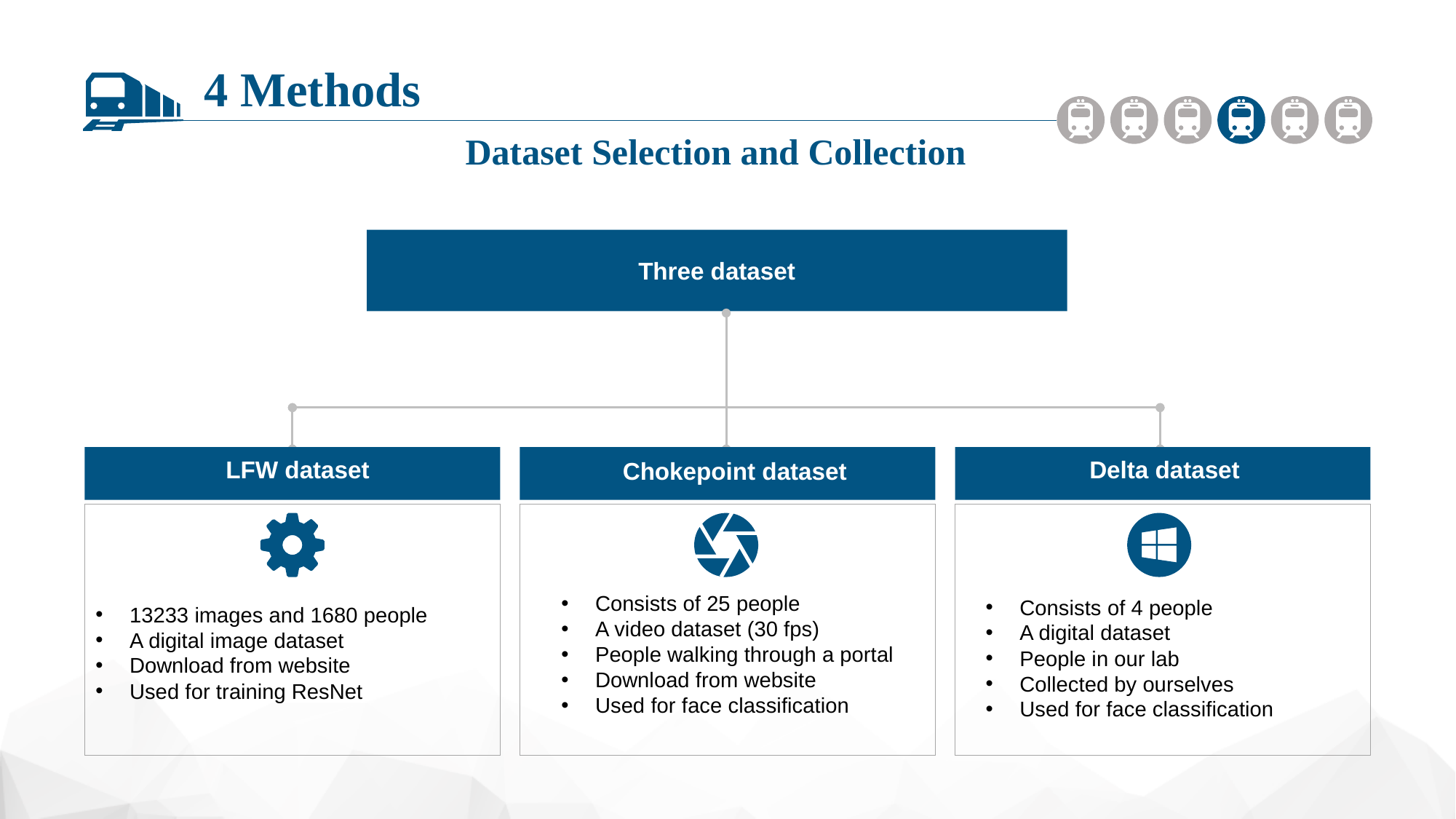

4 Methods
Dataset Selection and Collection

Three dataset
标题文本预设

LFW dataset
Delta dataset
Chokepoint dataset

Consists of 25 people
A video dataset (30 fps)
People walking through a portal
Download from website
Used for face classification

Consists of 4 people
A digital dataset
People in our lab
Collected by ourselves
Used for face classification
13233 images and 1680 people
A digital image dataset
Download from website
Used for training ResNet